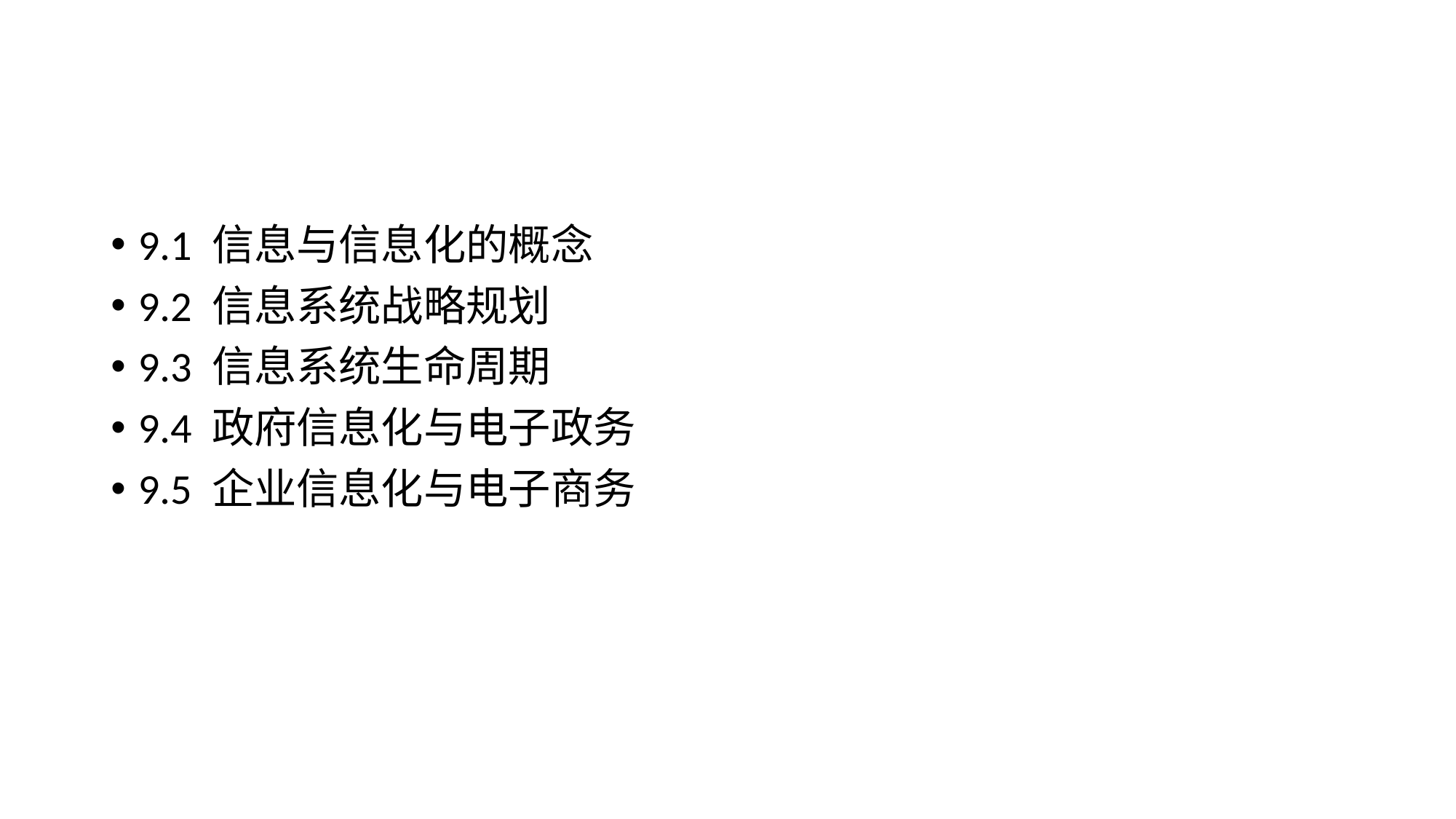

9.1 信息与信息化的概念
9.2 信息系统战略规划
9.3 信息系统生命周期
9.4 政府信息化与电子政务
9.5 企业信息化与电子商务